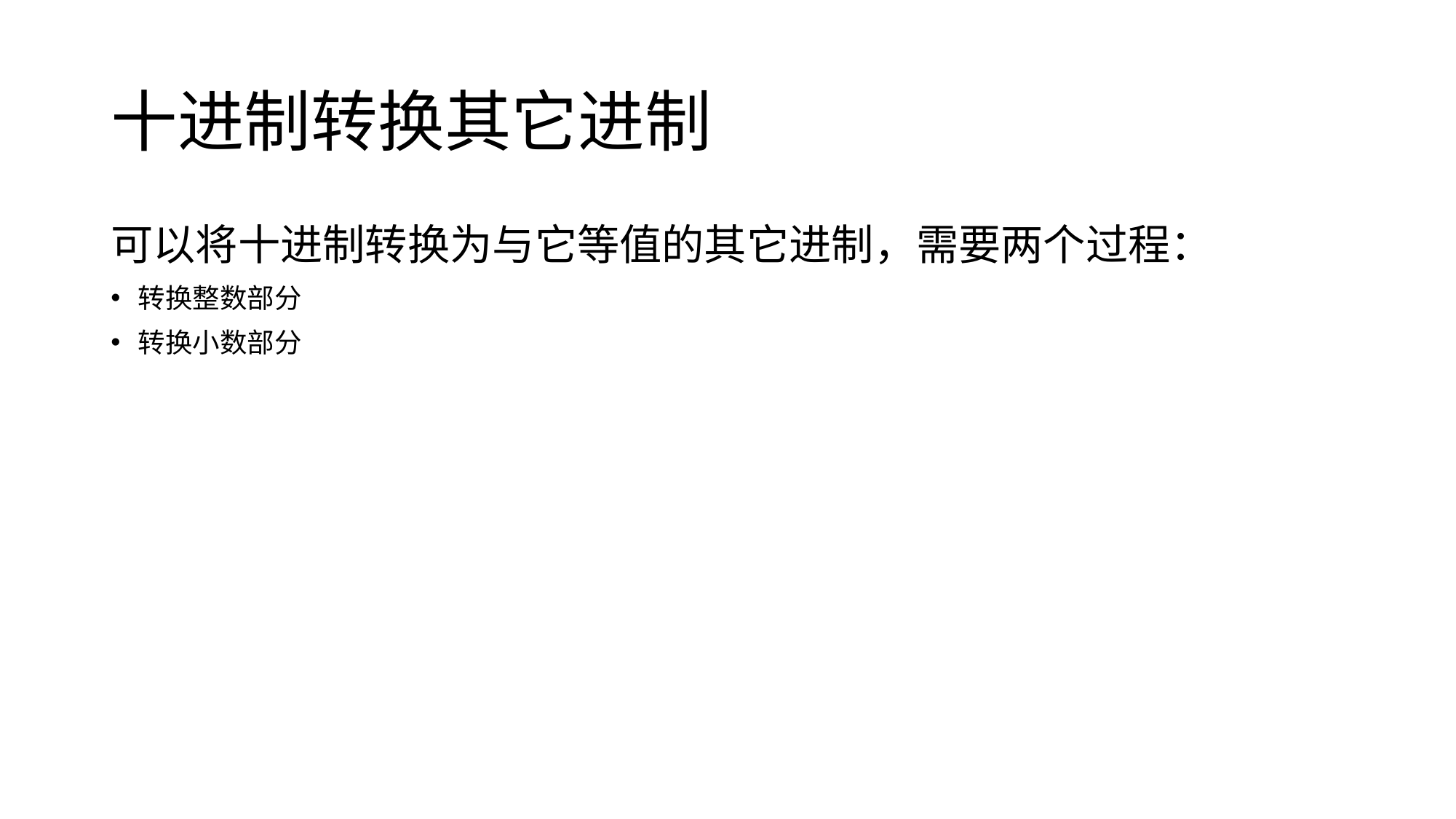

# 十进制转换其它进制
可以将十进制转换为与它等值的其它进制，需要两个过程：
转换整数部分
转换小数部分